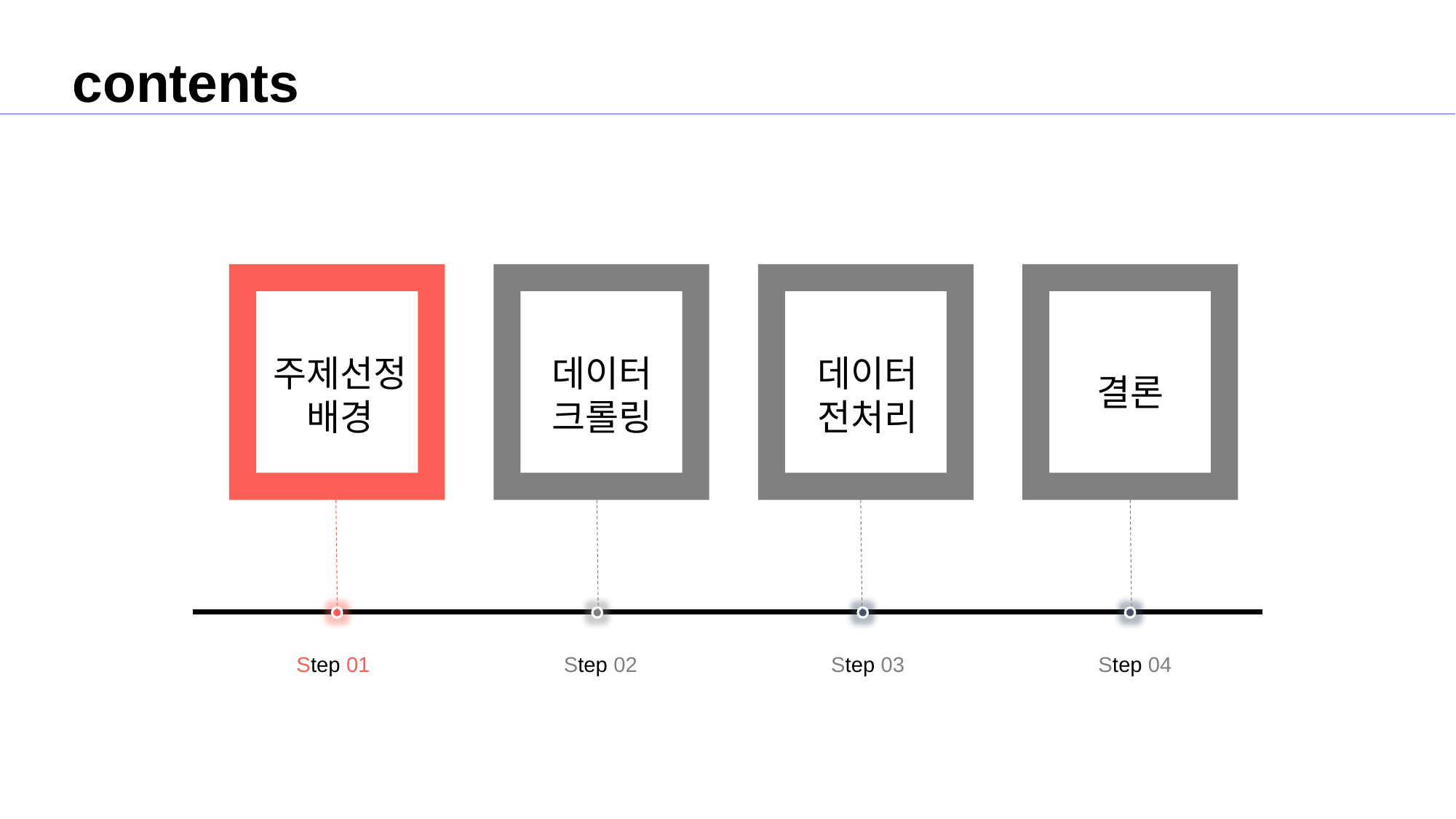

contents

주제선정
배경
데이터
크롤링
데이터
전처리
결론

Step 01

Step 02

Step 03

Step 04